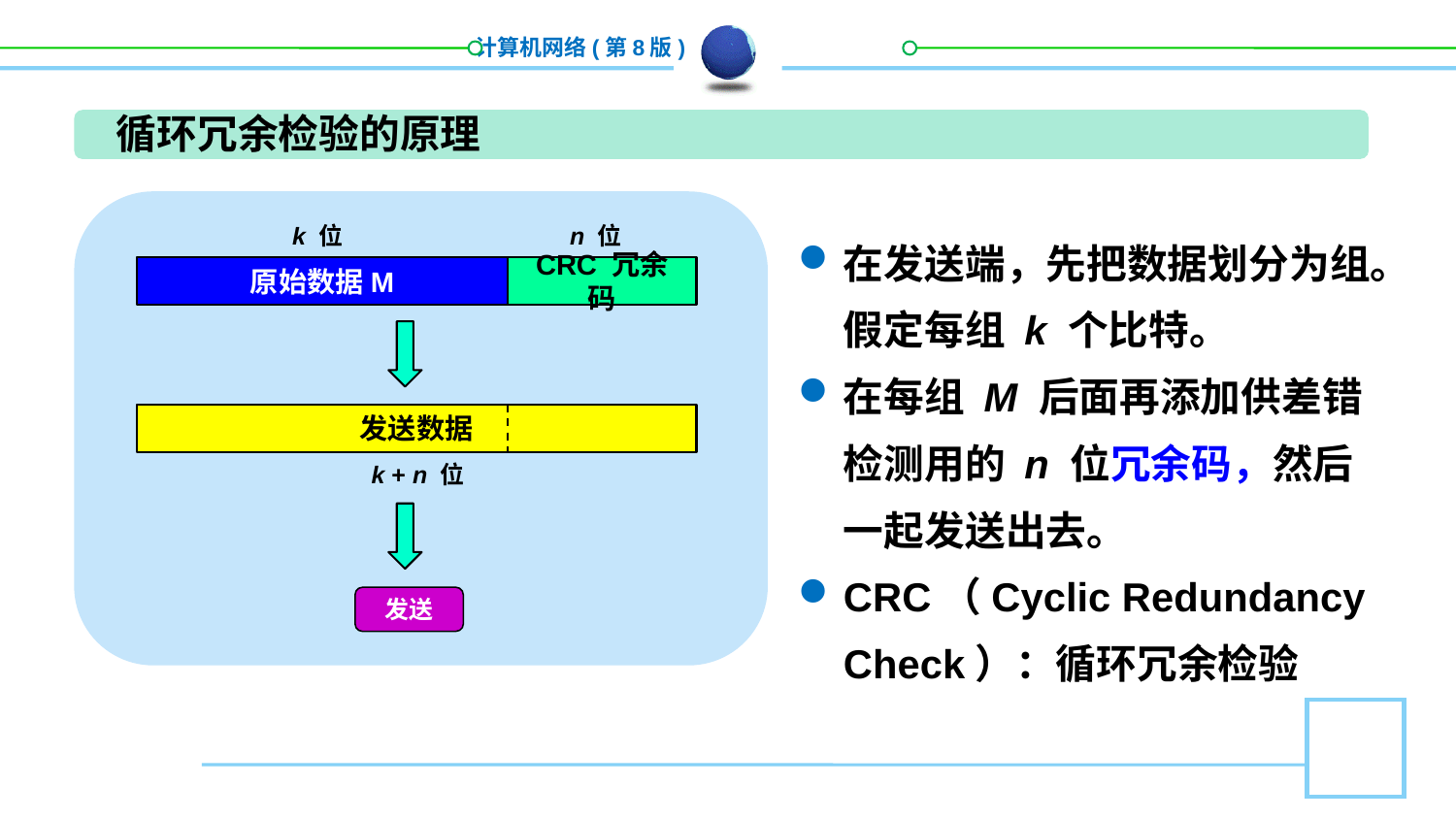

循环冗余检验的原理

在发送端，先把数据划分为组。假定每组 k 个比特。
在每组 M 后面再添加供差错检测用的 n 位冗余码，然后一起发送出去。
CRC（Cyclic Redundancy Check）：循环冗余检验
k 位
n 位
原始数据M
CRC 冗余码

发送数据
k + n 位

发送